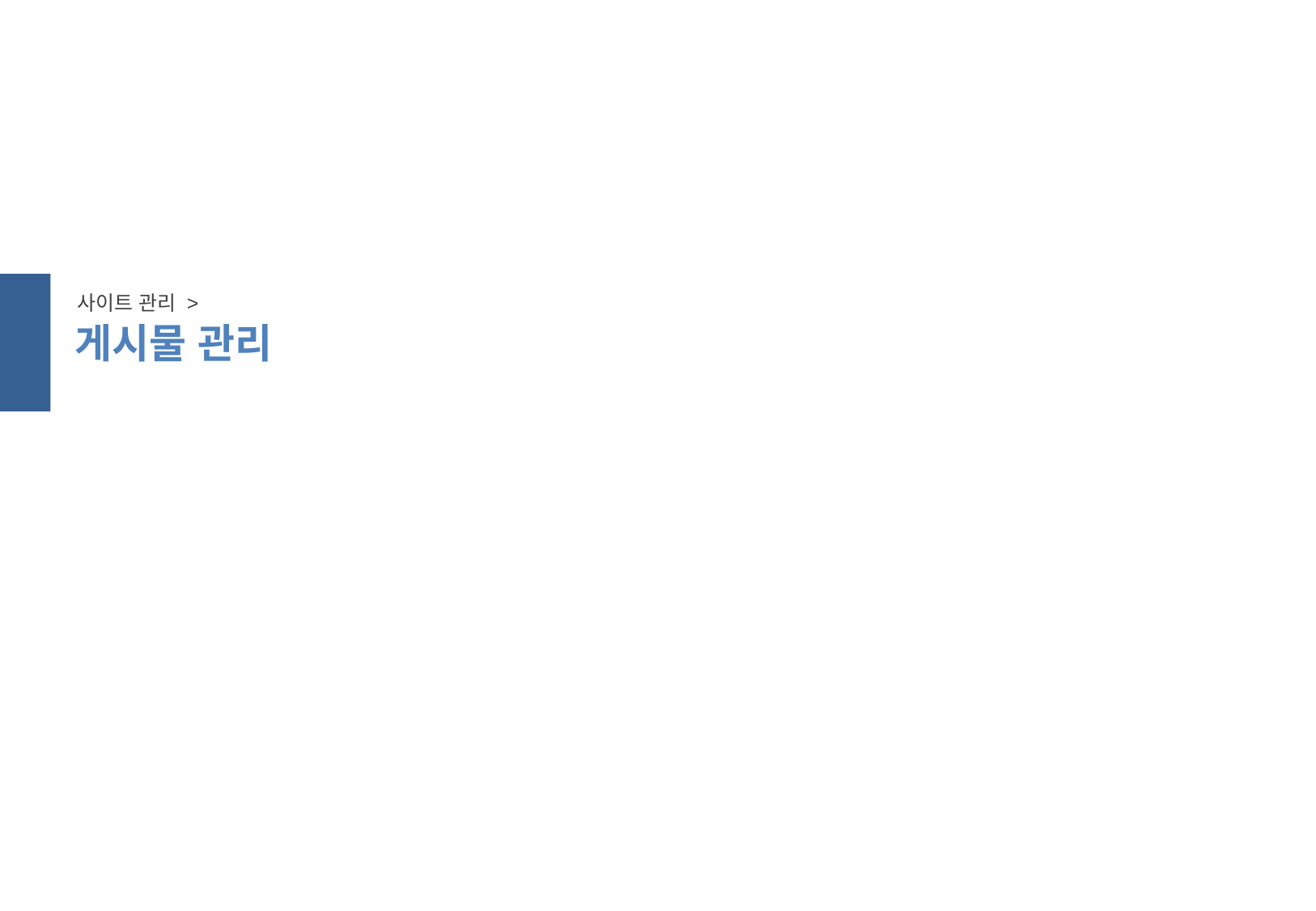

스크롤 방지

사이트 관리 >
게시물 관리
스크롤 방지